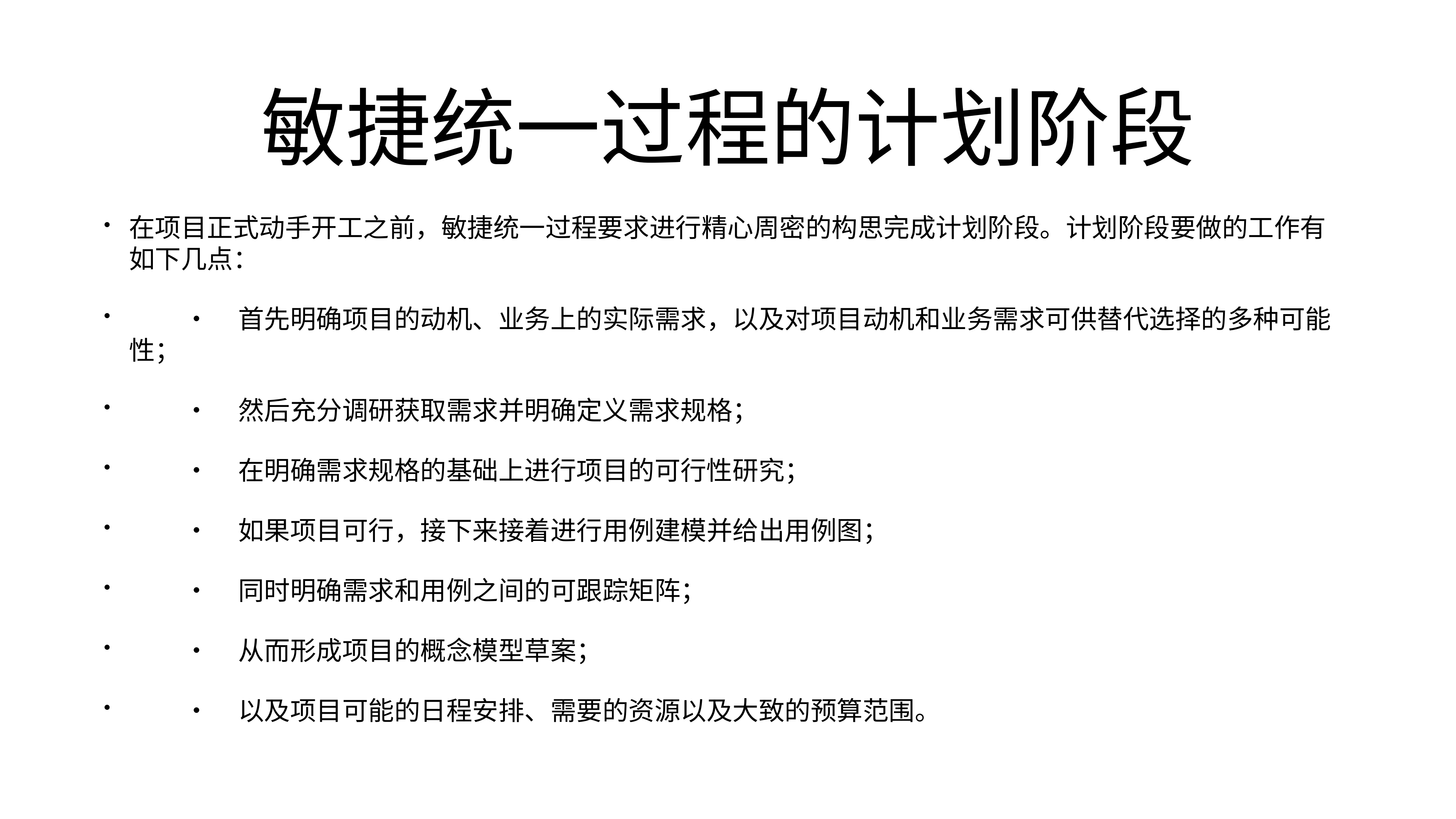

# 敏捷统一过程的计划阶段
在项目正式动手开工之前，敏捷统一过程要求进行精心周密的构思完成计划阶段。计划阶段要做的工作有如下几点：
	•	首先明确项目的动机、业务上的实际需求，以及对项目动机和业务需求可供替代选择的多种可能性；
	•	然后充分调研获取需求并明确定义需求规格；
	•	在明确需求规格的基础上进行项目的可行性研究；
	•	如果项目可行，接下来接着进行用例建模并给出用例图；
	•	同时明确需求和用例之间的可跟踪矩阵；
	•	从而形成项目的概念模型草案；
	•	以及项目可能的日程安排、需要的资源以及大致的预算范围。